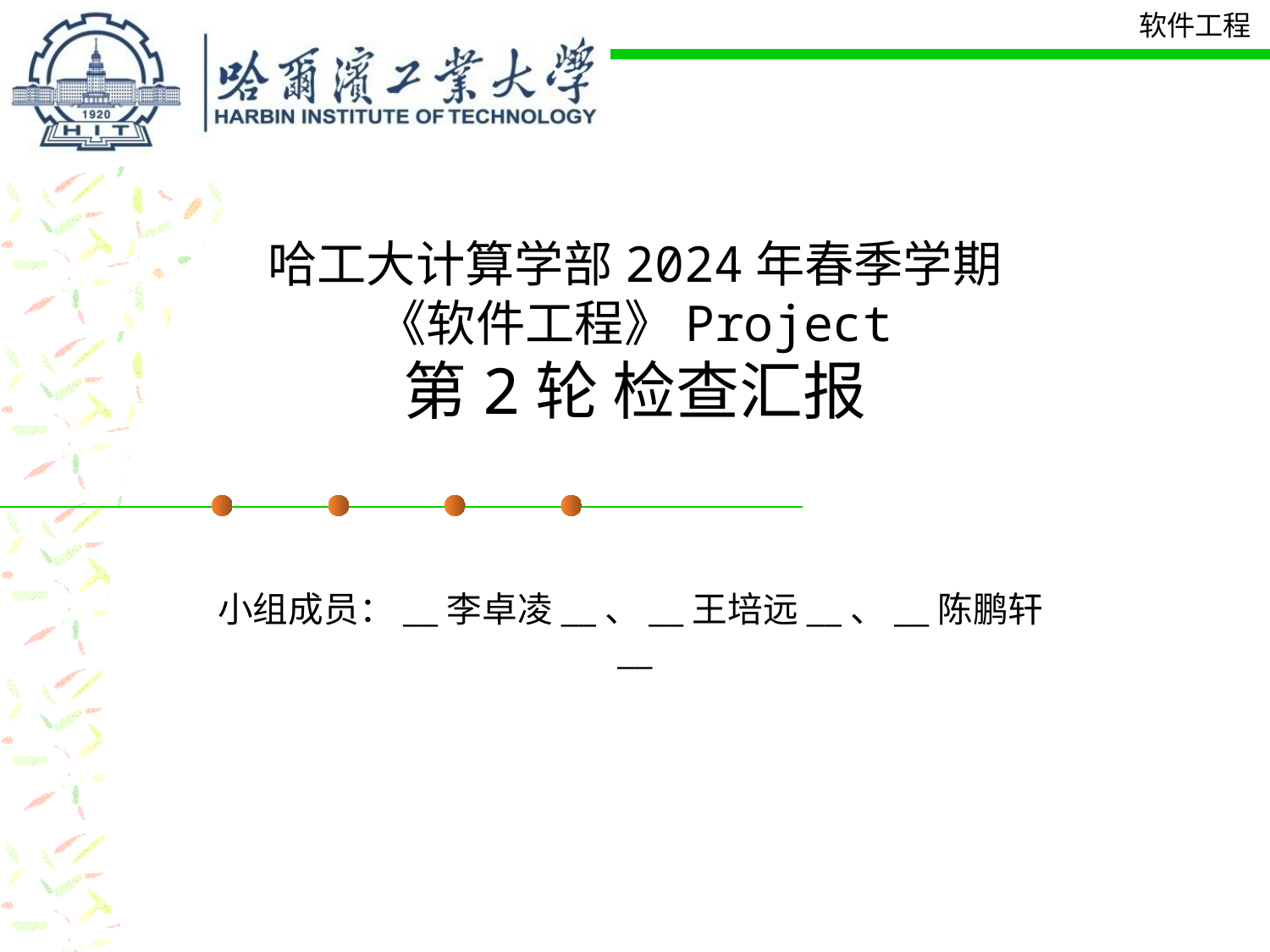

# 哈工大计算学部2024年春季学期 《软件工程》Project 第2轮 检查汇报
小组成员：__李卓凌__、__王培远__、__陈鹏轩__